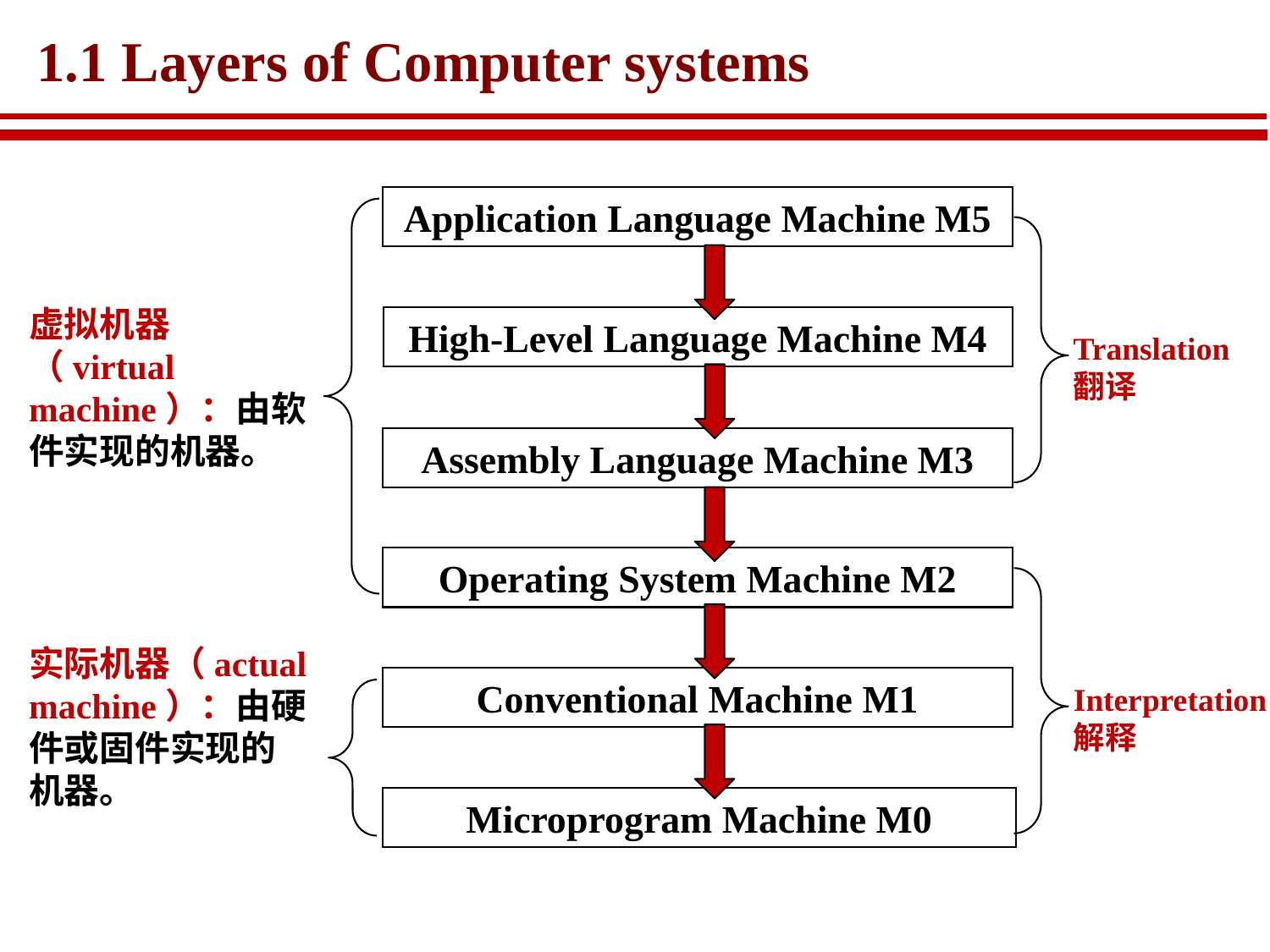

# 1.1 Layers of Computer systems
Application Language Machine M5

虚拟机器（virtual machine）：由软件实现的机器。
High-Level Language Machine M4
Translation
翻译

Assembly Language Machine M3

Operating System Machine M2

实际机器（actual machine）：由硬件或固件实现的机器。
Conventional Machine M1
Interpretation
解释

Microprogram Machine M0